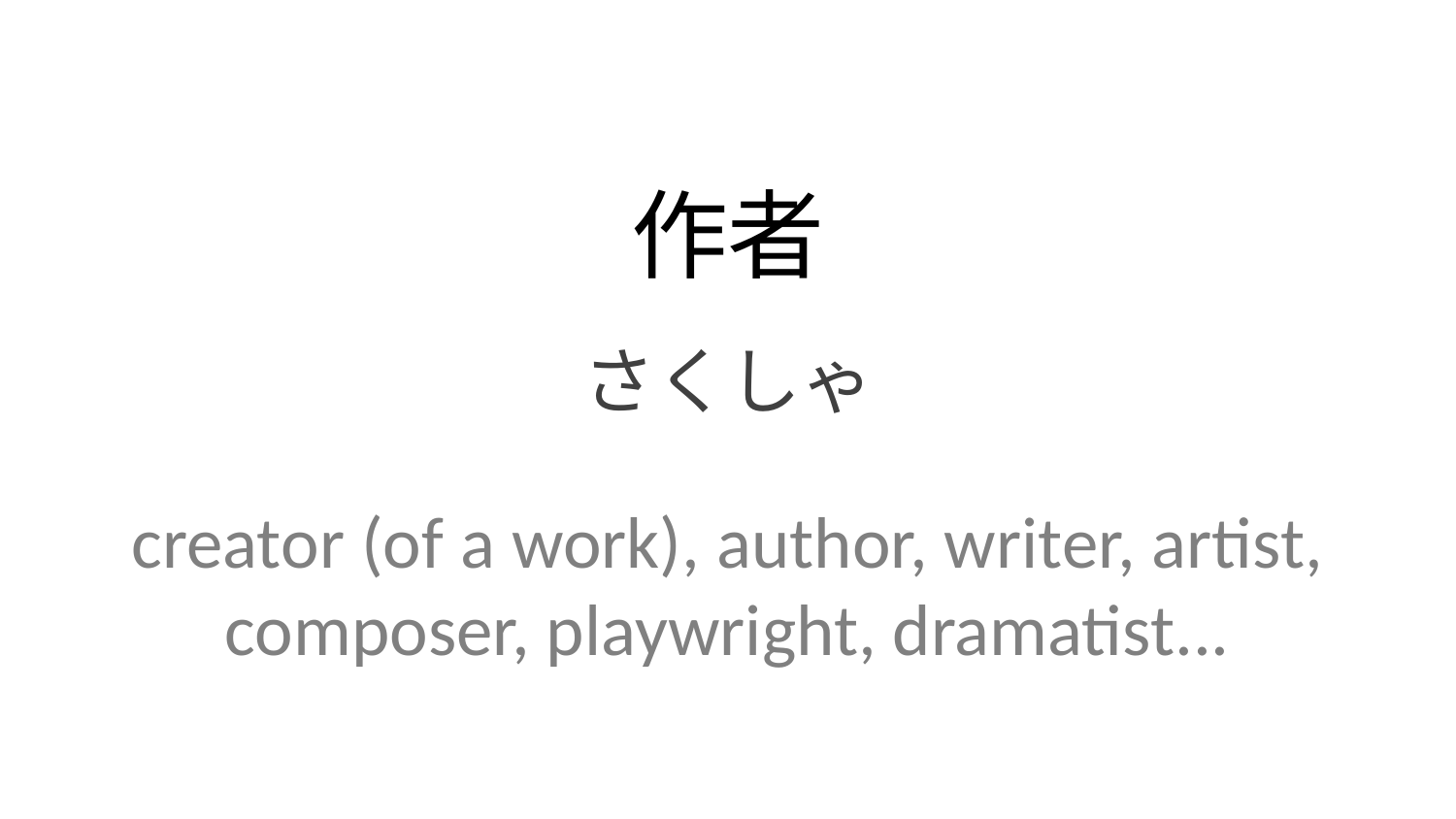

作者

さくしゃ
creator (of a work), author, writer, artist, composer, playwright, dramatist...